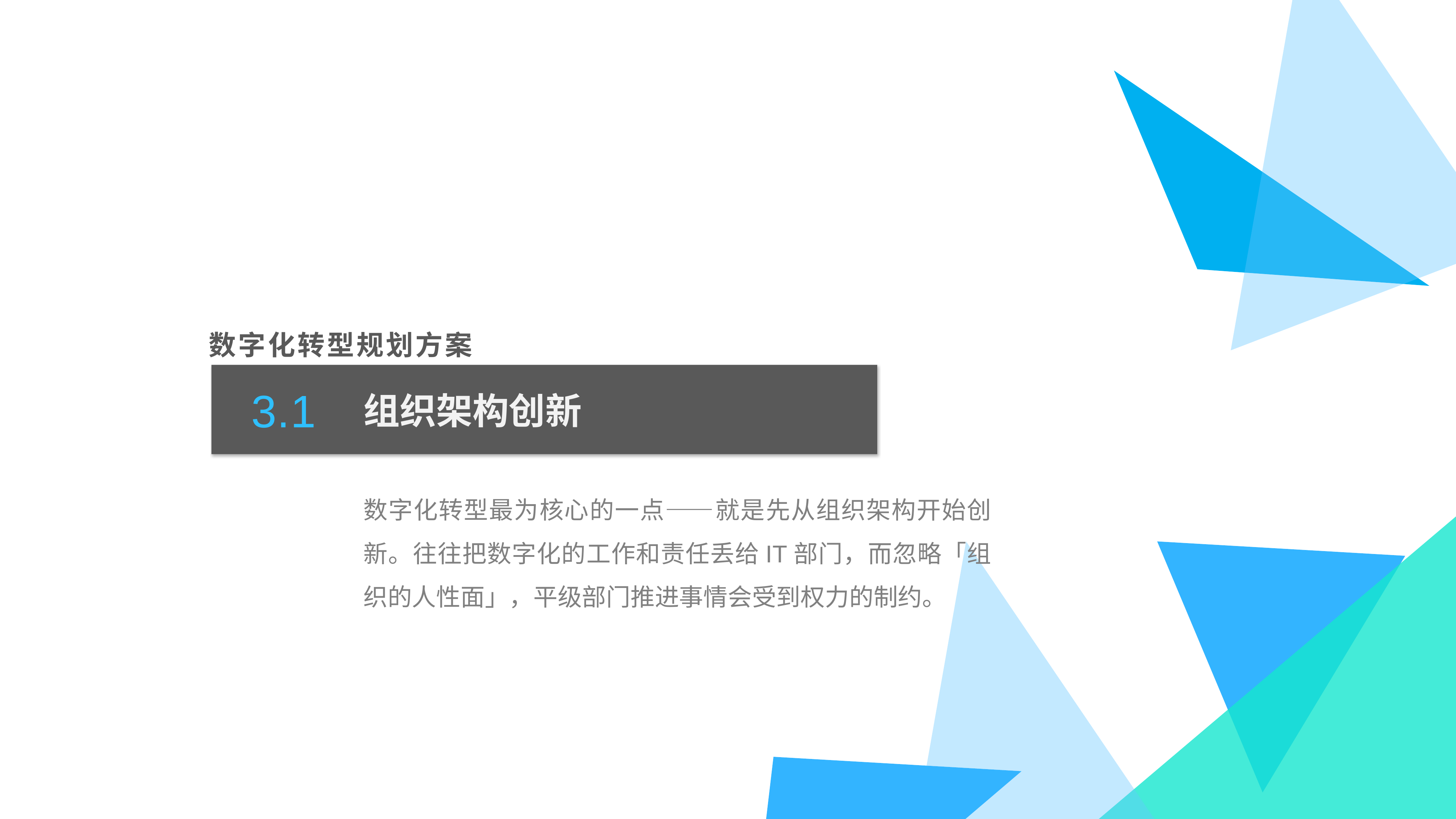

数字化转型规划方案

3.1
# 组织架构创新
数字化转型最为核心的一点——就是先从组织架构开始创新。往往把数字化的工作和责任丢给IT部门，而忽略「组织的人性面」，平级部门推进事情会受到权力的制约。